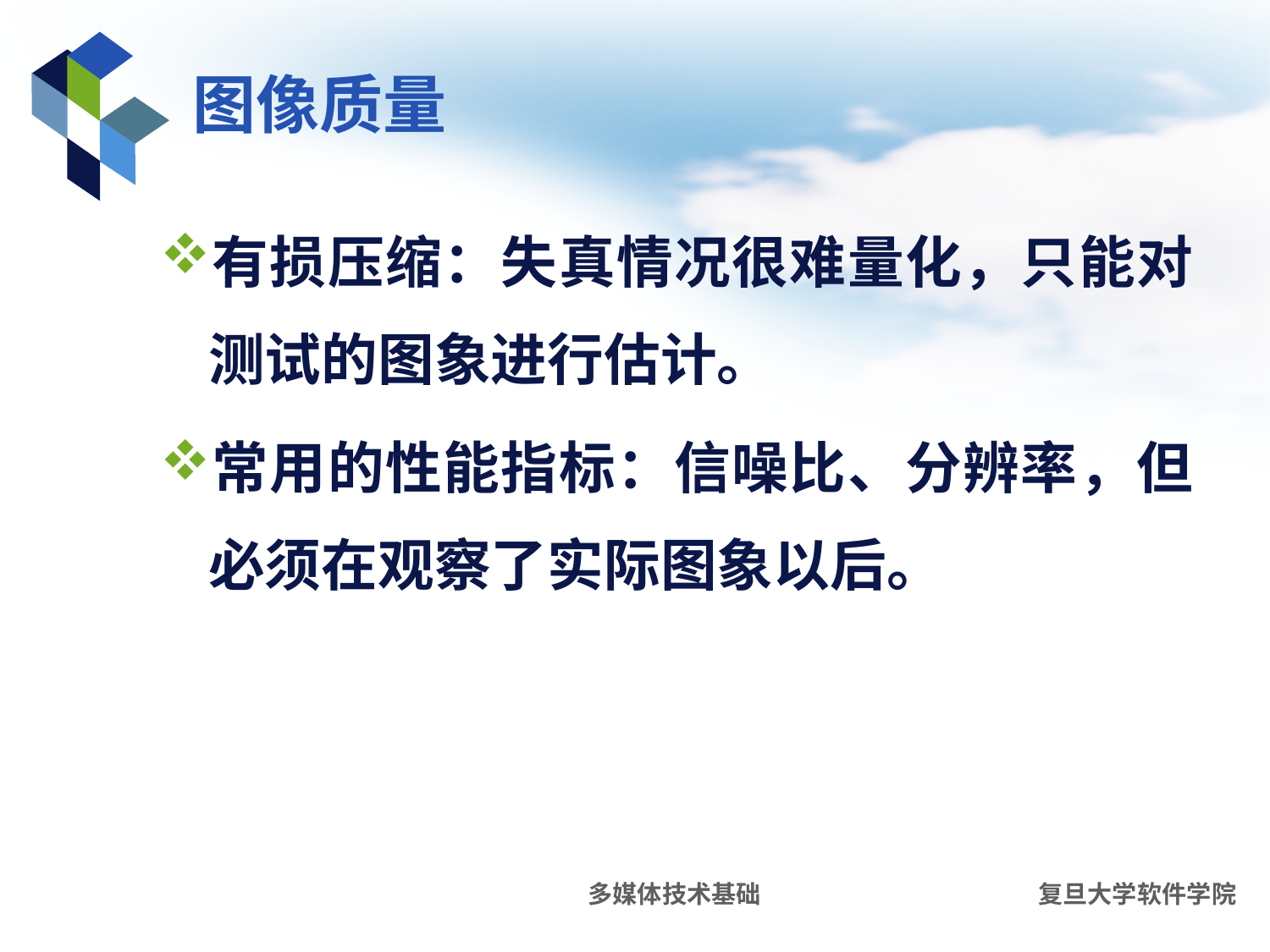

# 图像质量
有损压缩：失真情况很难量化，只能对测试的图象进行估计。
常用的性能指标：信噪比、分辨率，但必须在观察了实际图象以后。

多媒体技术基础